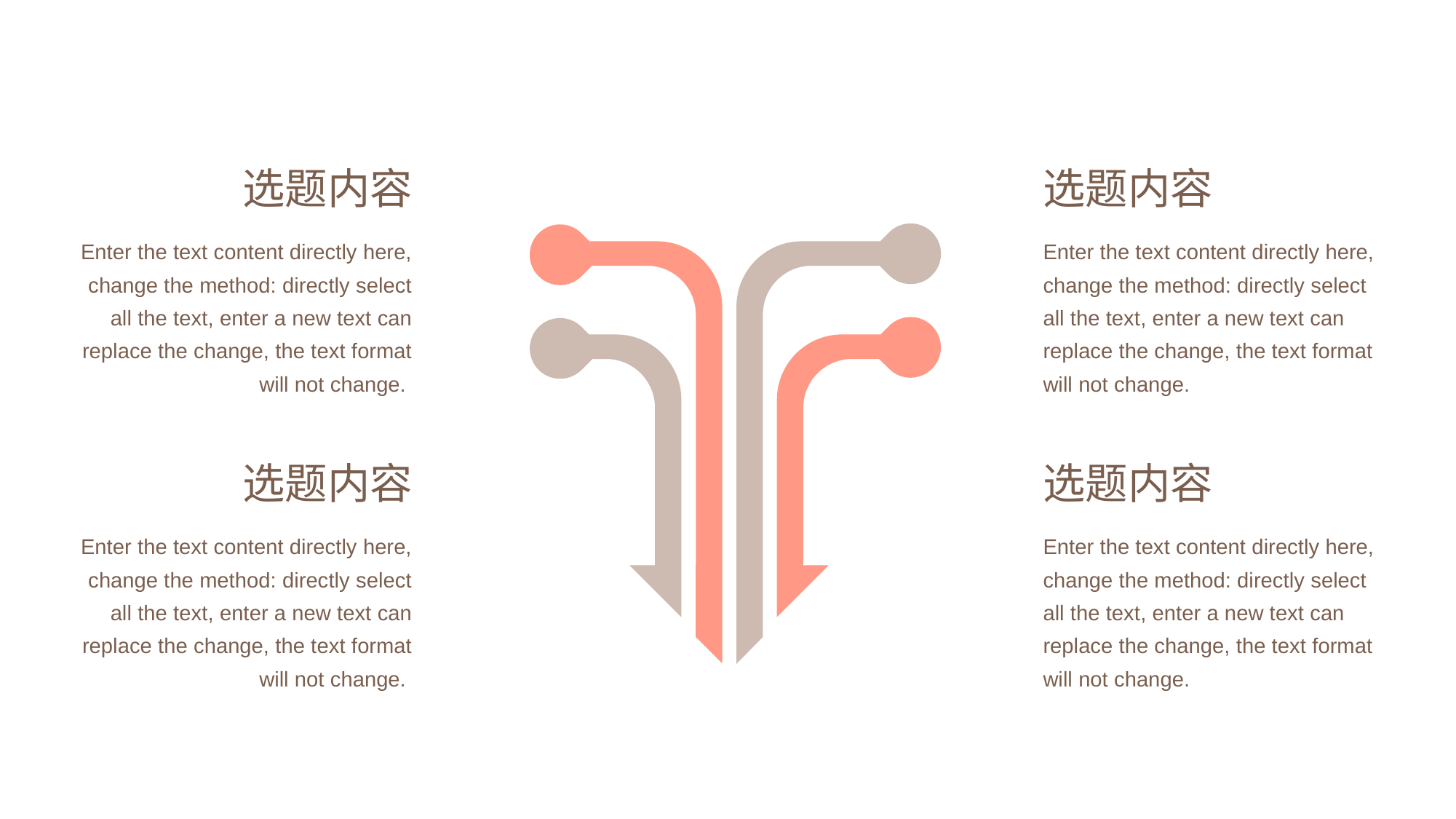

选题内容
Enter the text content directly here, change the method: directly select all the text, enter a new text can replace the change, the text format will not change.
选题内容
Enter the text content directly here, change the method: directly select all the text, enter a new text can replace the change, the text format will not change.
选题内容
Enter the text content directly here, change the method: directly select all the text, enter a new text can replace the change, the text format will not change.
选题内容
Enter the text content directly here, change the method: directly select all the text, enter a new text can replace the change, the text format will not change.